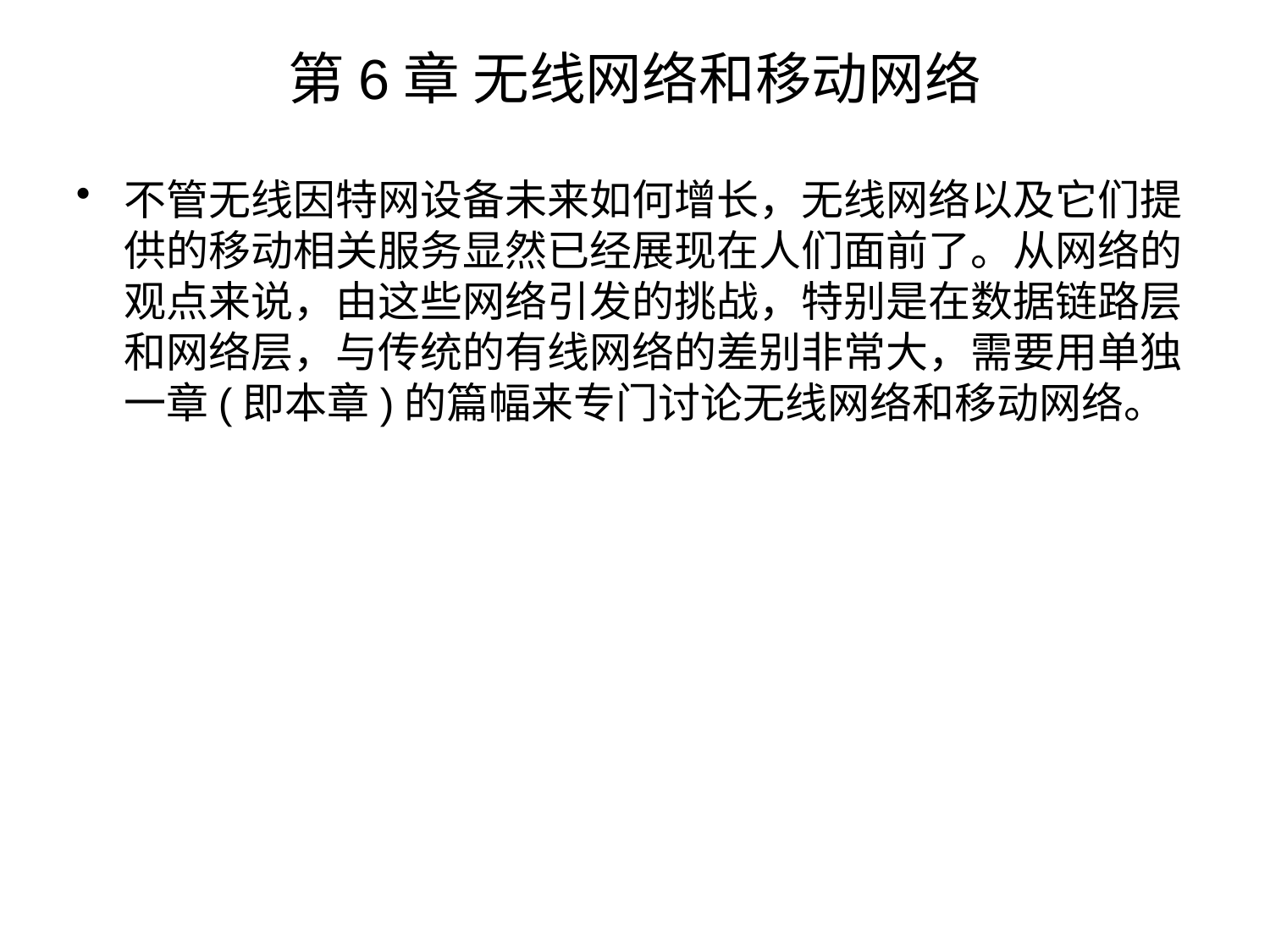

# 第6章 无线网络和移动网络
不管无线因特网设备未来如何增长，无线网络以及它们提供的移动相关服务显然已经展现在人们面前了。从网络的观点来说，由这些网络引发的挑战，特别是在数据链路层和网络层，与传统的有线网络的差别非常大，需要用单独一章(即本章)的篇幅来专门讨论无线网络和移动网络。